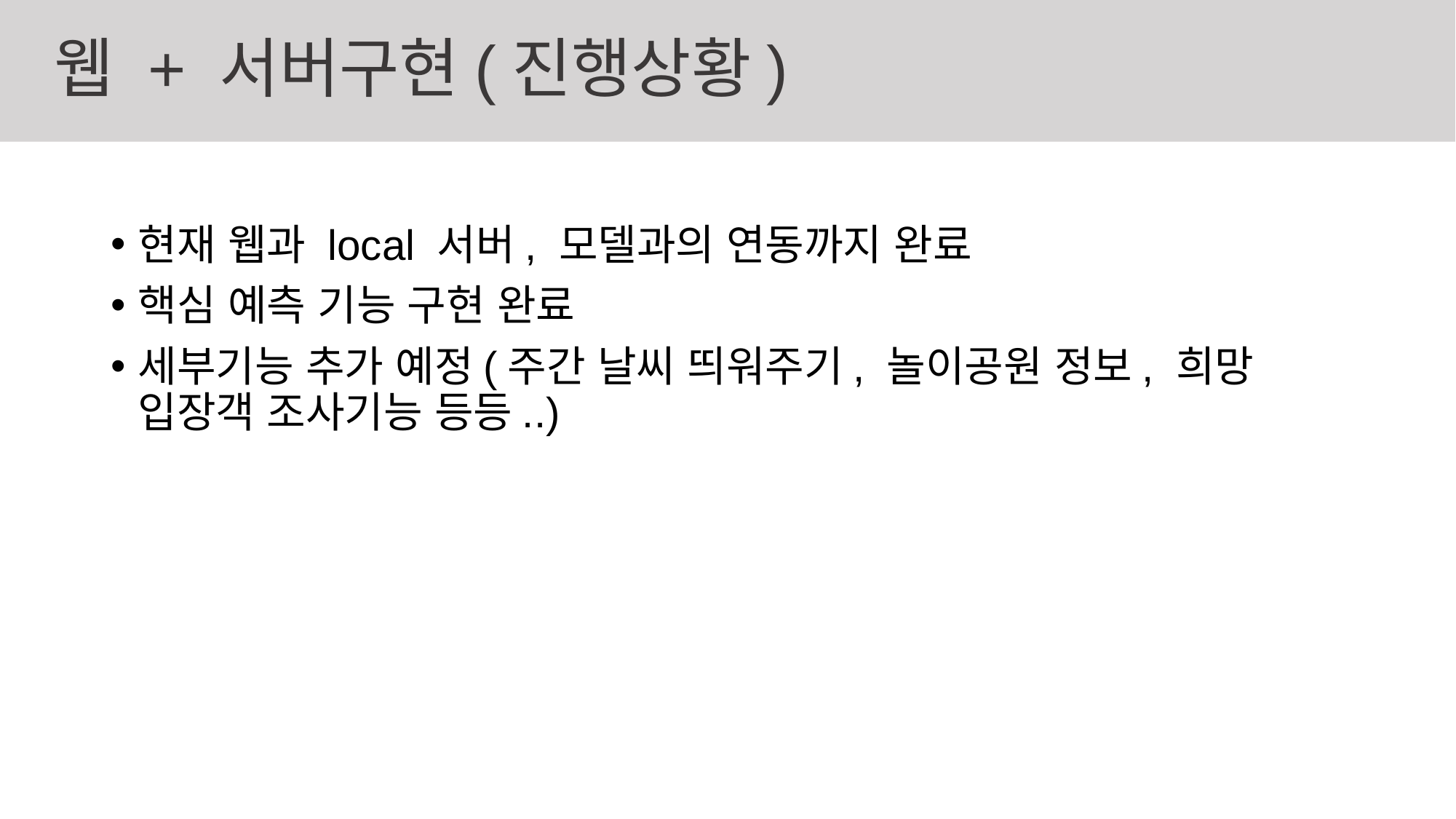

# 웹 + 서버구현(진행상황)
현재 웹과 local 서버, 모델과의 연동까지 완료
핵심 예측 기능 구현 완료
세부기능 추가 예정(주간 날씨 띄워주기, 놀이공원 정보, 희망 입장객 조사기능 등등..)